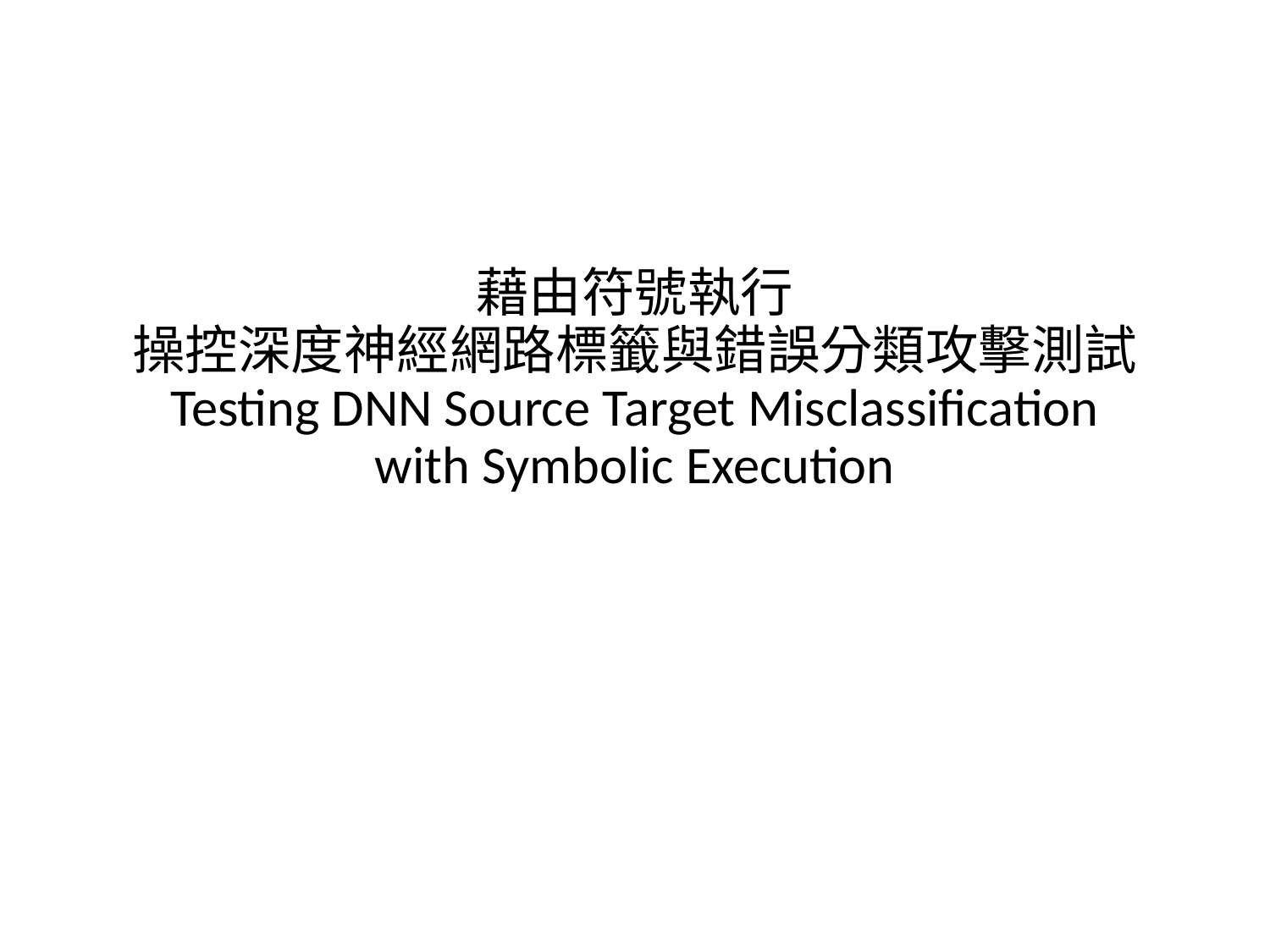

# 藉由符號執行
操控深度神經網路標籤與錯誤分類攻擊測試
Testing DNN Source Target Misclassification
with Symbolic Execution